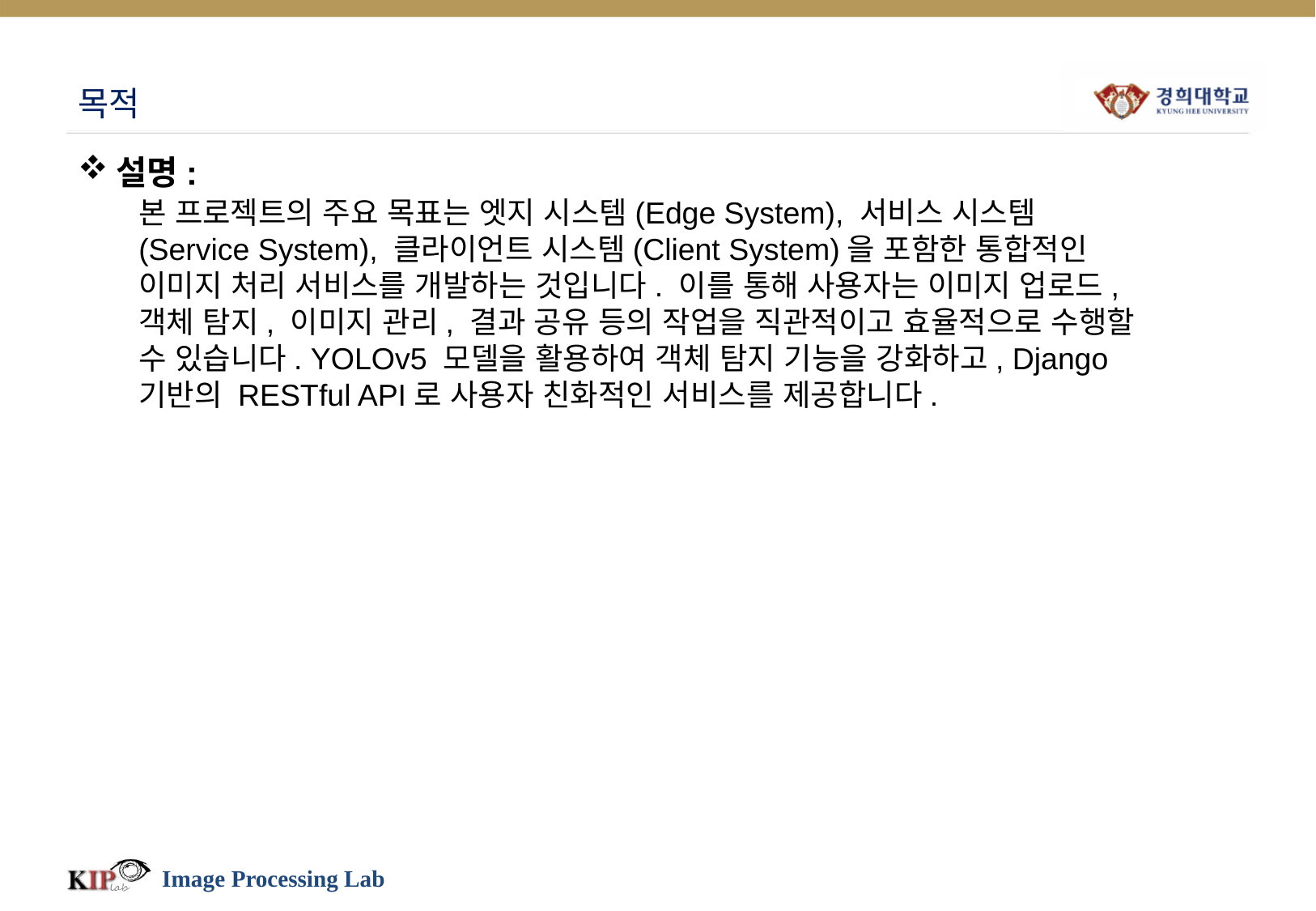

# 목적
설명:
본 프로젝트의 주요 목표는 엣지 시스템(Edge System), 서비스 시스템(Service System), 클라이언트 시스템(Client System)을 포함한 통합적인 이미지 처리 서비스를 개발하는 것입니다. 이를 통해 사용자는 이미지 업로드, 객체 탐지, 이미지 관리, 결과 공유 등의 작업을 직관적이고 효율적으로 수행할 수 있습니다. YOLOv5 모델을 활용하여 객체 탐지 기능을 강화하고, Django 기반의 RESTful API로 사용자 친화적인 서비스를 제공합니다.
Image Processing Lab